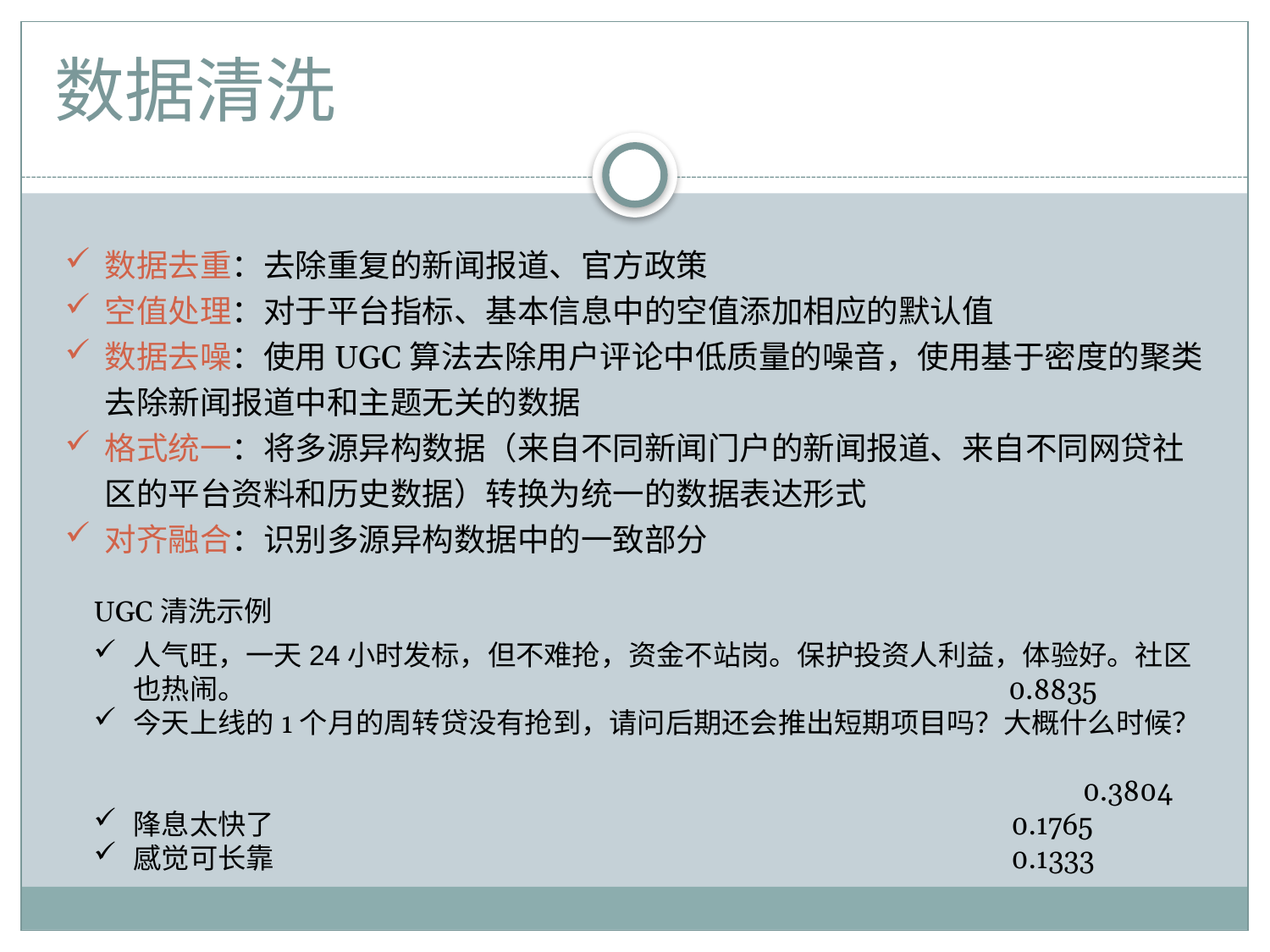

# 数据清洗
数据去重：去除重复的新闻报道、官方政策
空值处理：对于平台指标、基本信息中的空值添加相应的默认值
数据去噪：使用UGC算法去除用户评论中低质量的噪音，使用基于密度的聚类去除新闻报道中和主题无关的数据
格式统一：将多源异构数据（来自不同新闻门户的新闻报道、来自不同网贷社区的平台资料和历史数据）转换为统一的数据表达形式
对齐融合：识别多源异构数据中的一致部分
UGC清洗示例
人气旺，一天24小时发标，但不难抢，资金不站岗。保护投资人利益，体验好。社区也热闹。                                                                                                                       0.8835
今天上线的1个月的周转贷没有抢到，请问后期还会推出短期项目吗？大概什么时候？
                                                                                                                                                  0.3804
䧏息太快了                                                                                                                   0.1765
感觉可长靠                                                                                                                   0.1333